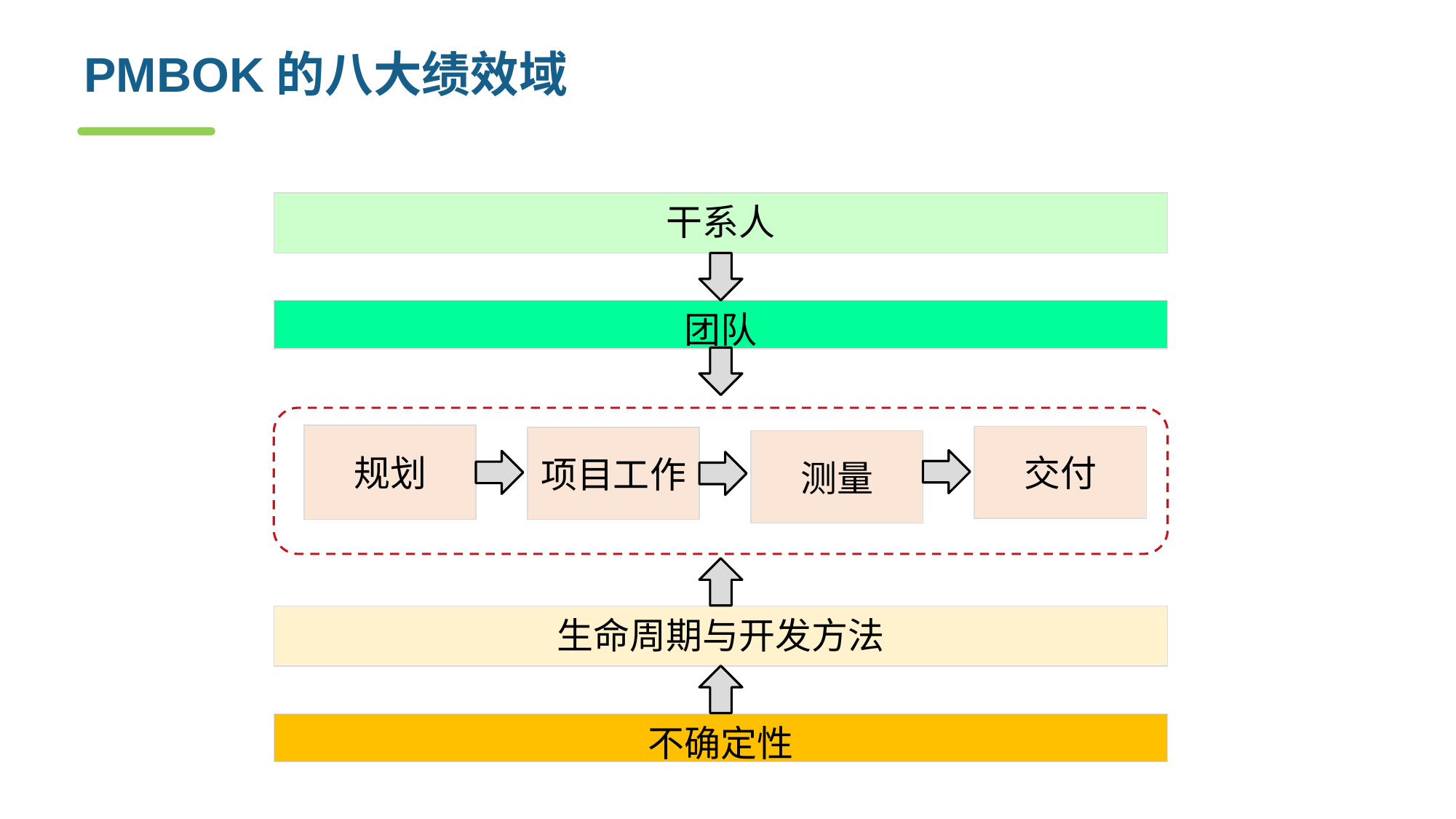

# PMBOK的八大绩效域
干系人

团队

规划
交付
项目工作
测量

生命周期与开发方法

不确定性
49